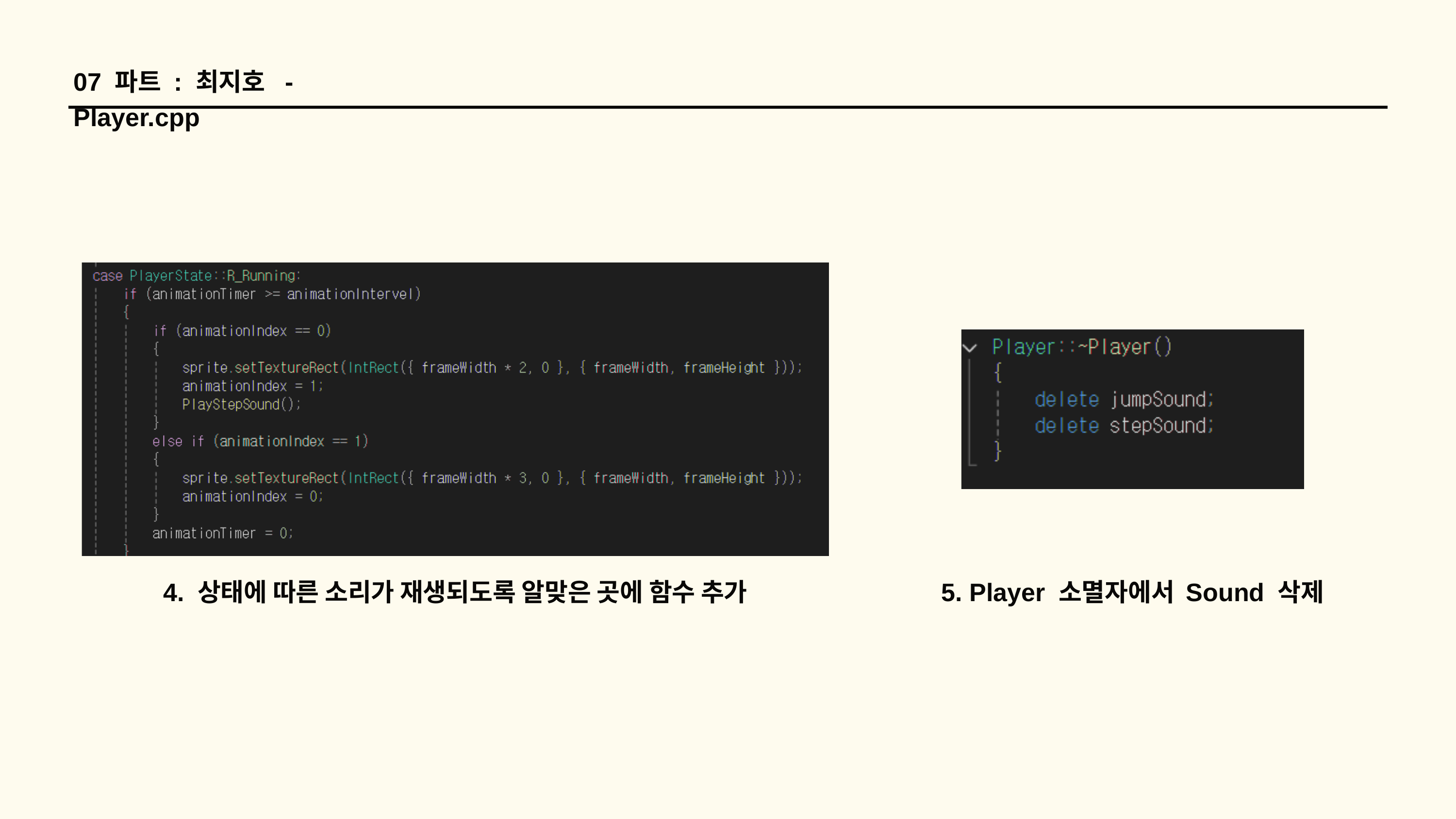

07 파트 : 최지호  -  Player.cpp

4. 상태에 따른 소리가 재생되도록 알맞은 곳에 함수 추가
5. Player 소멸자에서 Sound 삭제